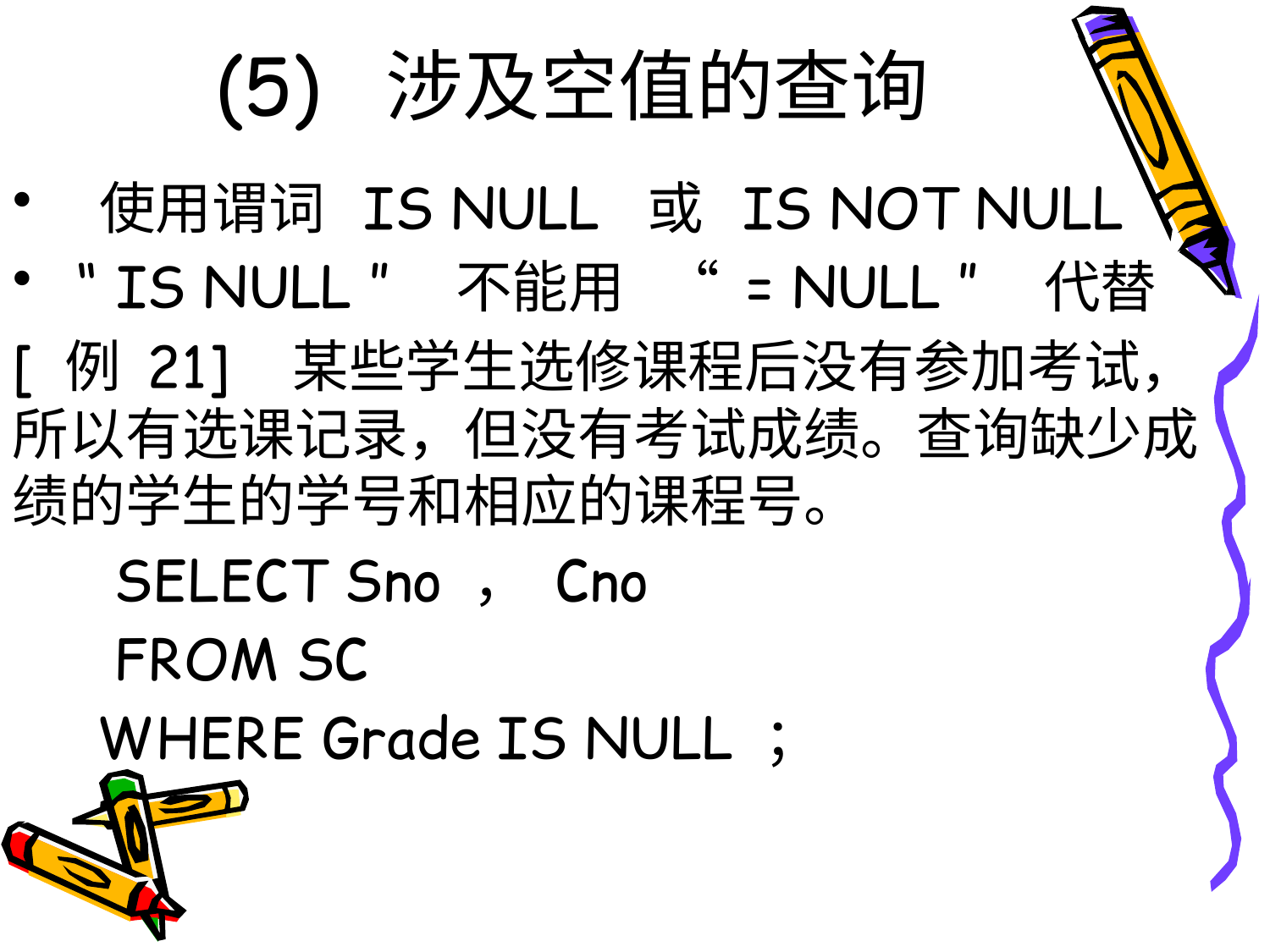

# (5)  涉及空值的查询
  使用谓词  IS NULL  或  IS NOT NULL
 “ IS NULL ”   不能用   “ = NULL ”   代替
[ 例 21]   某些学生选修课程后没有参加考试，所以有选课记录，但没有考试成绩。查询缺少成绩的学生的学号和相应的课程号。
      SELECT Sno ， Cno
      FROM SC
     WHERE Grade IS NULL ；